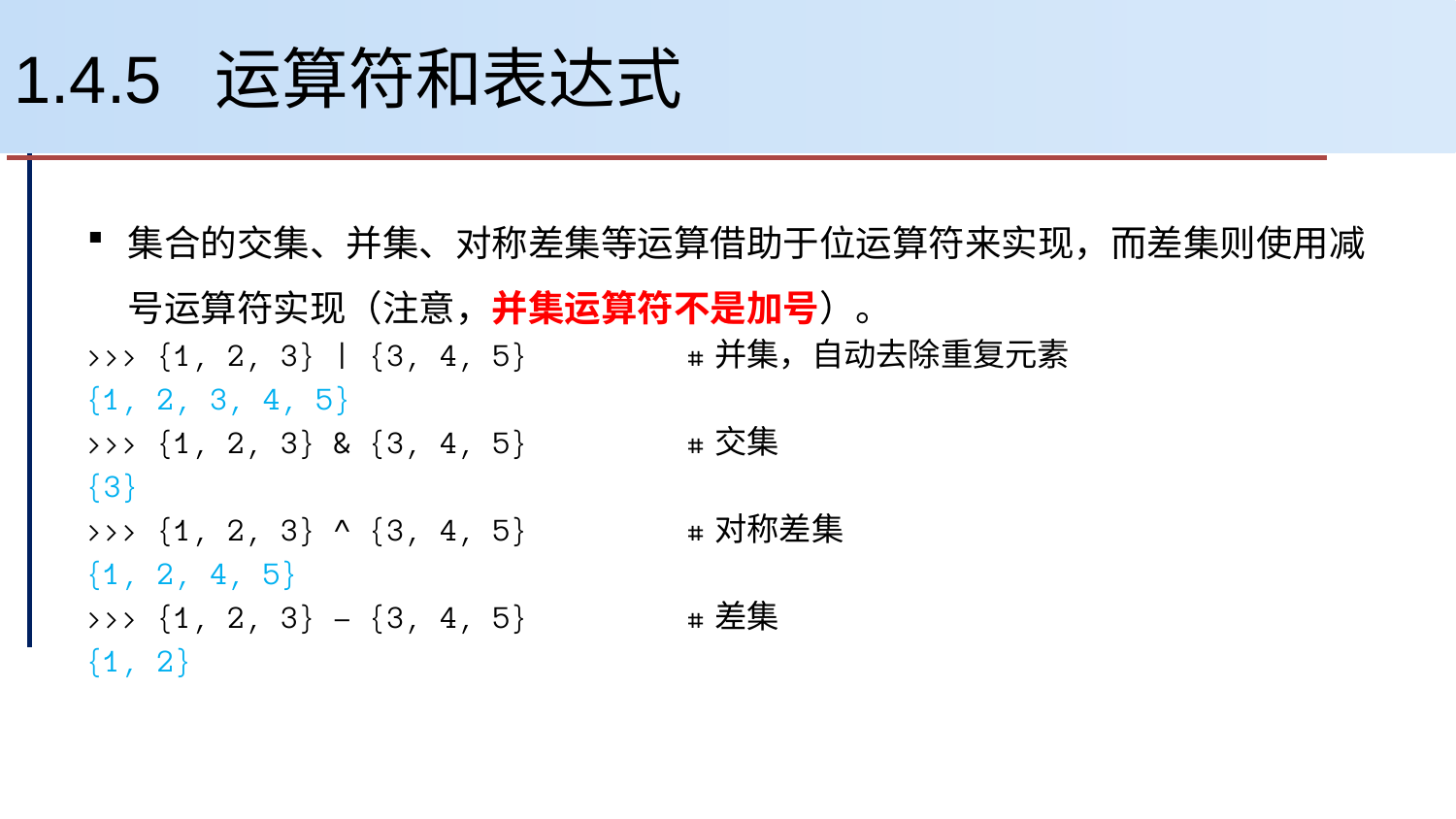

# 1.4.5  运算符和表达式
集合的交集、并集、对称差集等运算借助于位运算符来实现，而差集则使用减号运算符实现（注意，并集运算符不是加号）。
>>> {1, 2, 3} | {3, 4, 5}         #并集，自动去除重复元素
{1, 2, 3, 4, 5}
>>> {1, 2, 3} & {3, 4, 5}         #交集
{3}
>>> {1, 2, 3} ^ {3, 4, 5}         #对称差集
{1, 2, 4, 5}
>>> {1, 2, 3} - {3, 4, 5}         #差集
{1, 2}